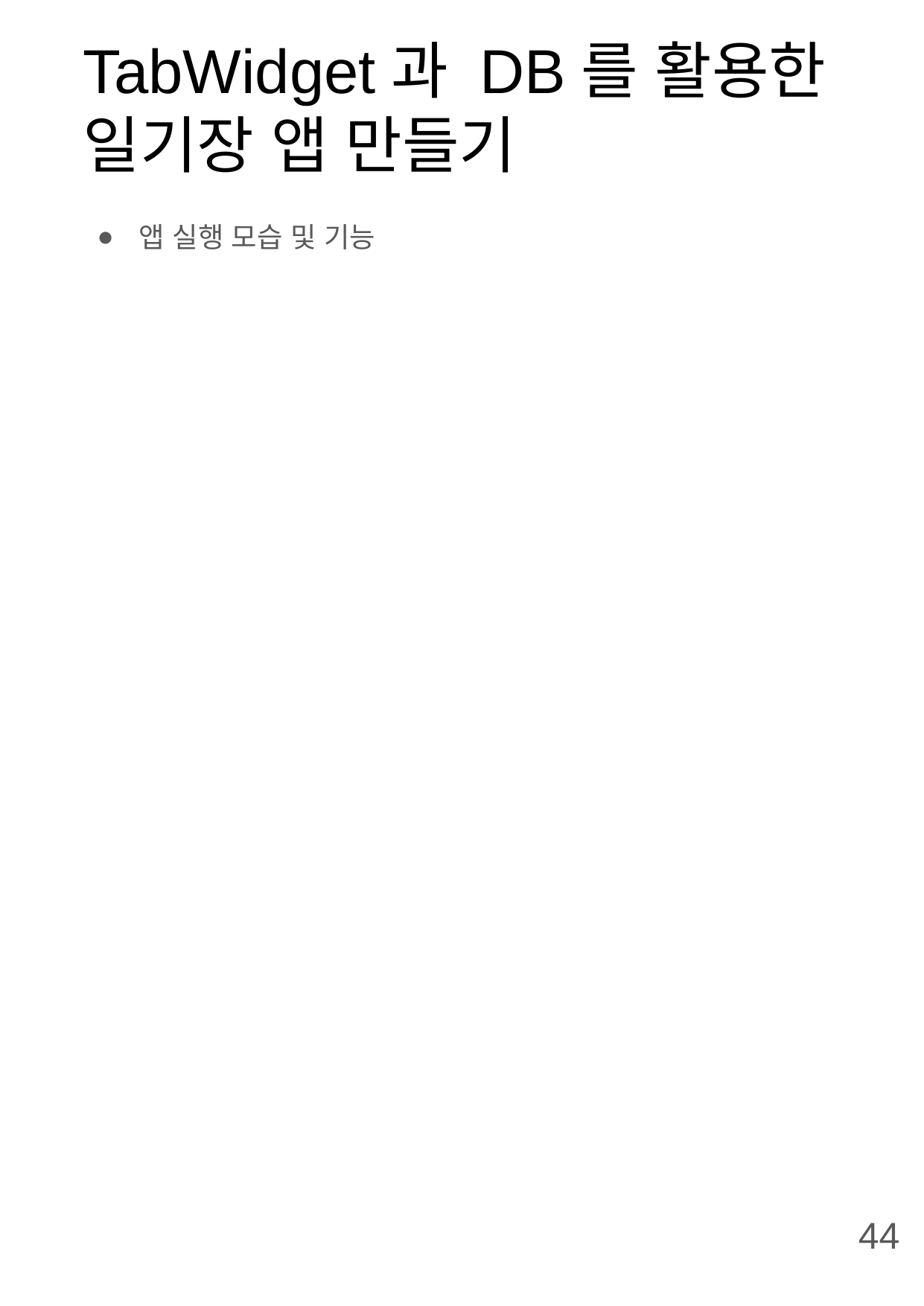

# TabWidget과 DB를 활용한 일기장 앱 만들기
앱 실행 모습 및 기능
44